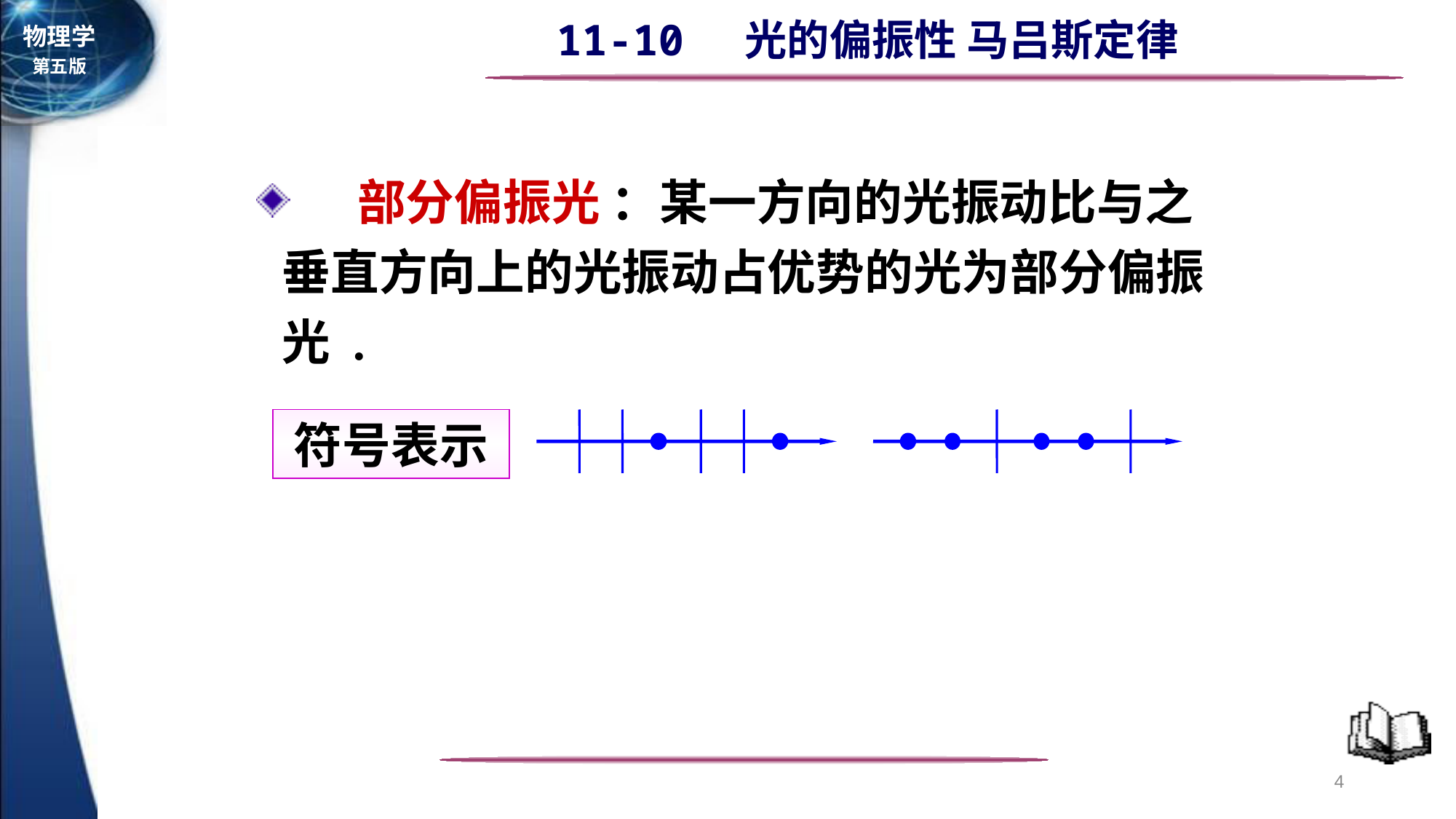

部分偏振光 ：某一方向的光振动比与之垂直方向上的光振动占优势的光为部分偏振光 .
符号表示

4